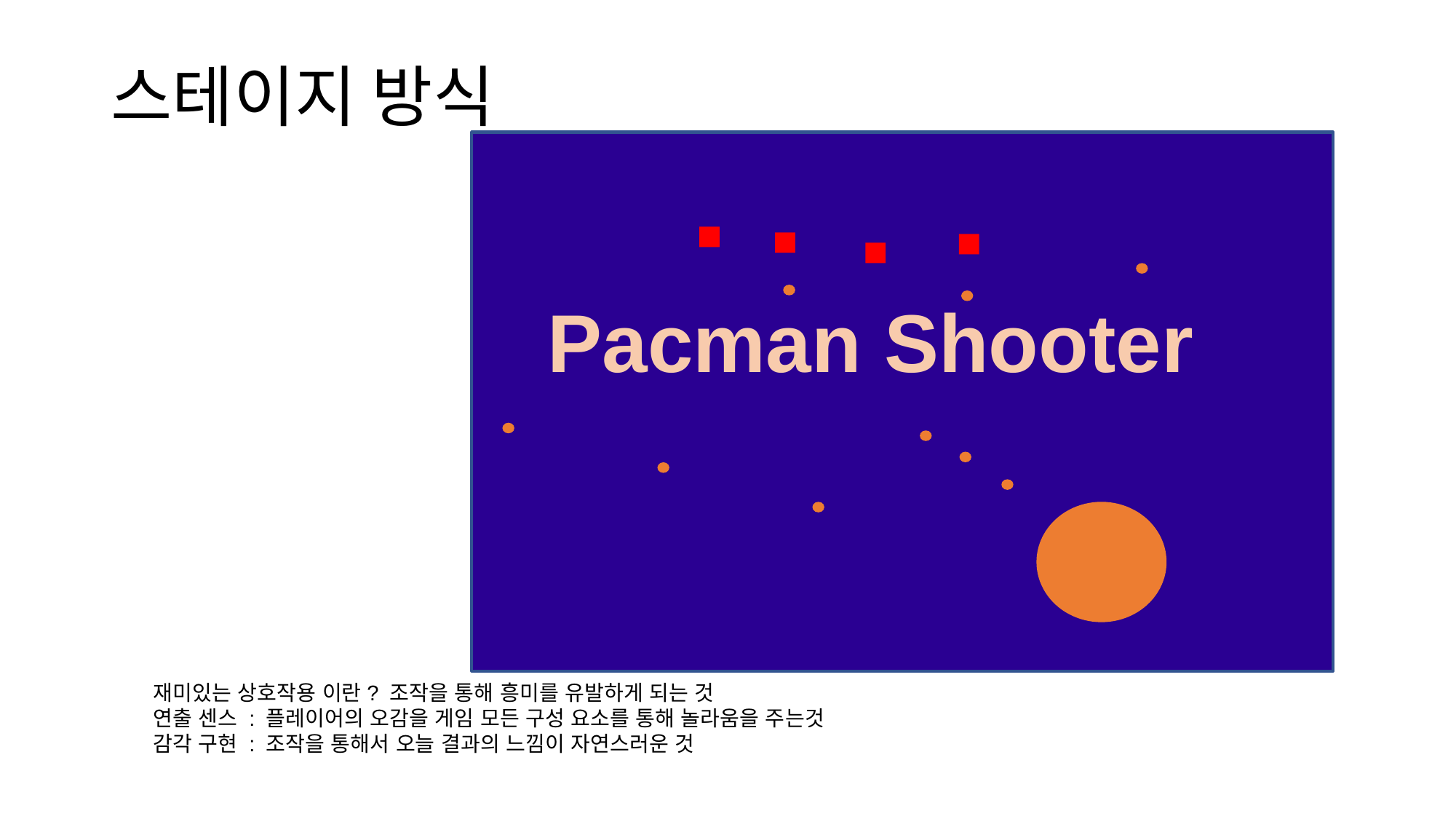

스테이지 방식

Pacman Shooter

재미있는 상호작용 이란? 조작을 통해 흥미를 유발하게 되는 것
연출 센스 : 플레이어의 오감을 게임 모든 구성 요소를 통해 놀라움을 주는것
감각 구현 : 조작을 통해서 오늘 결과의 느낌이 자연스러운 것